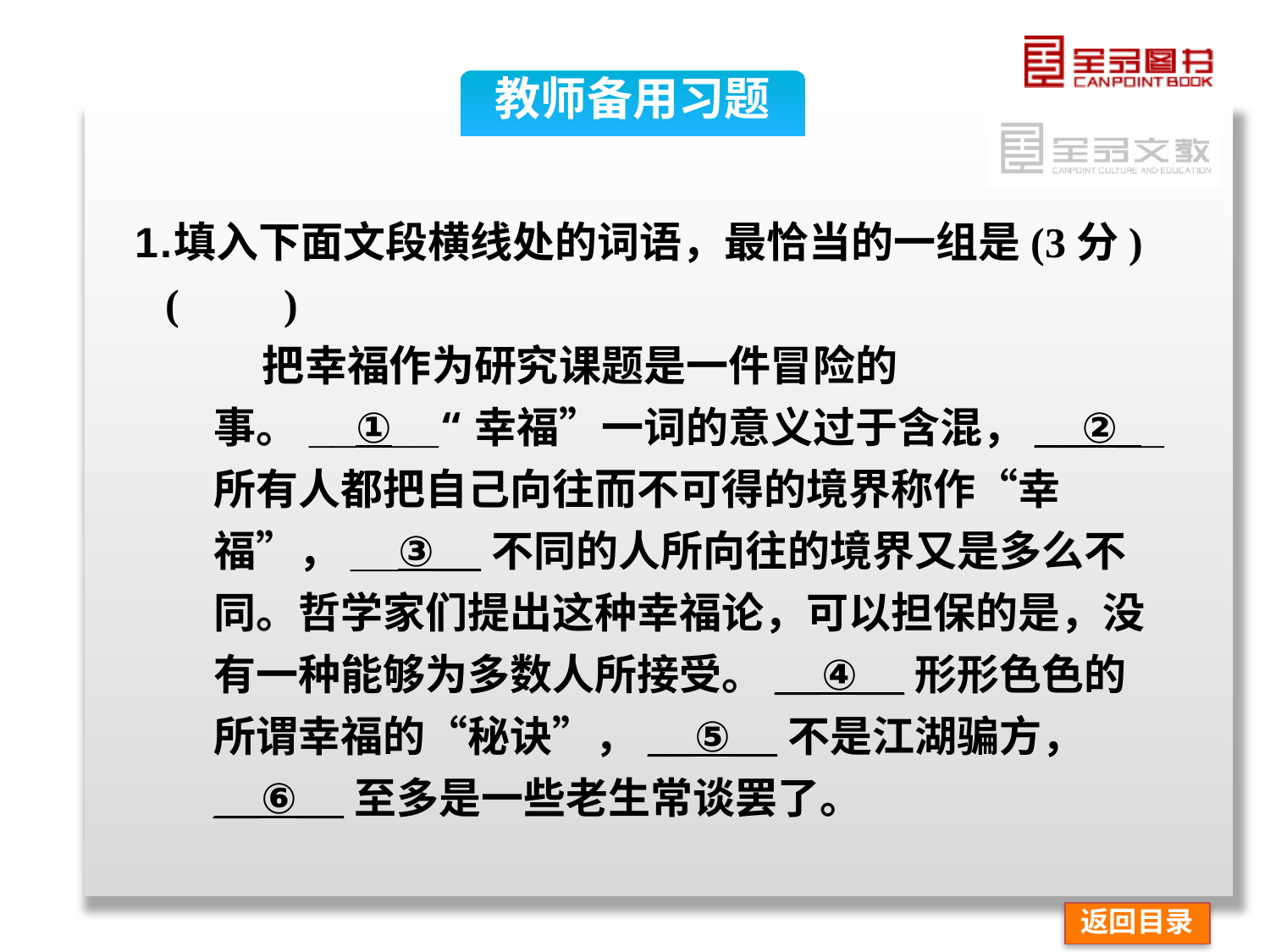

教师备用习题
填入下面文段横线处的词语，最恰当的一组是(3分) (　　)
    把幸福作为研究课题是一件冒险的事。__①__“幸福”一词的意义过于含混，__②__所有人都把自己向往而不可得的境界称作“幸福”，__③__不同的人所向往的境界又是多么不同。哲学家们提出这种幸福论，可以担保的是，没有一种能够为多数人所接受。__④__形形色色的所谓幸福的“秘诀”，__⑤__不是江湖骗方， __⑥__至多是一些老生常谈罢了。
返回目录